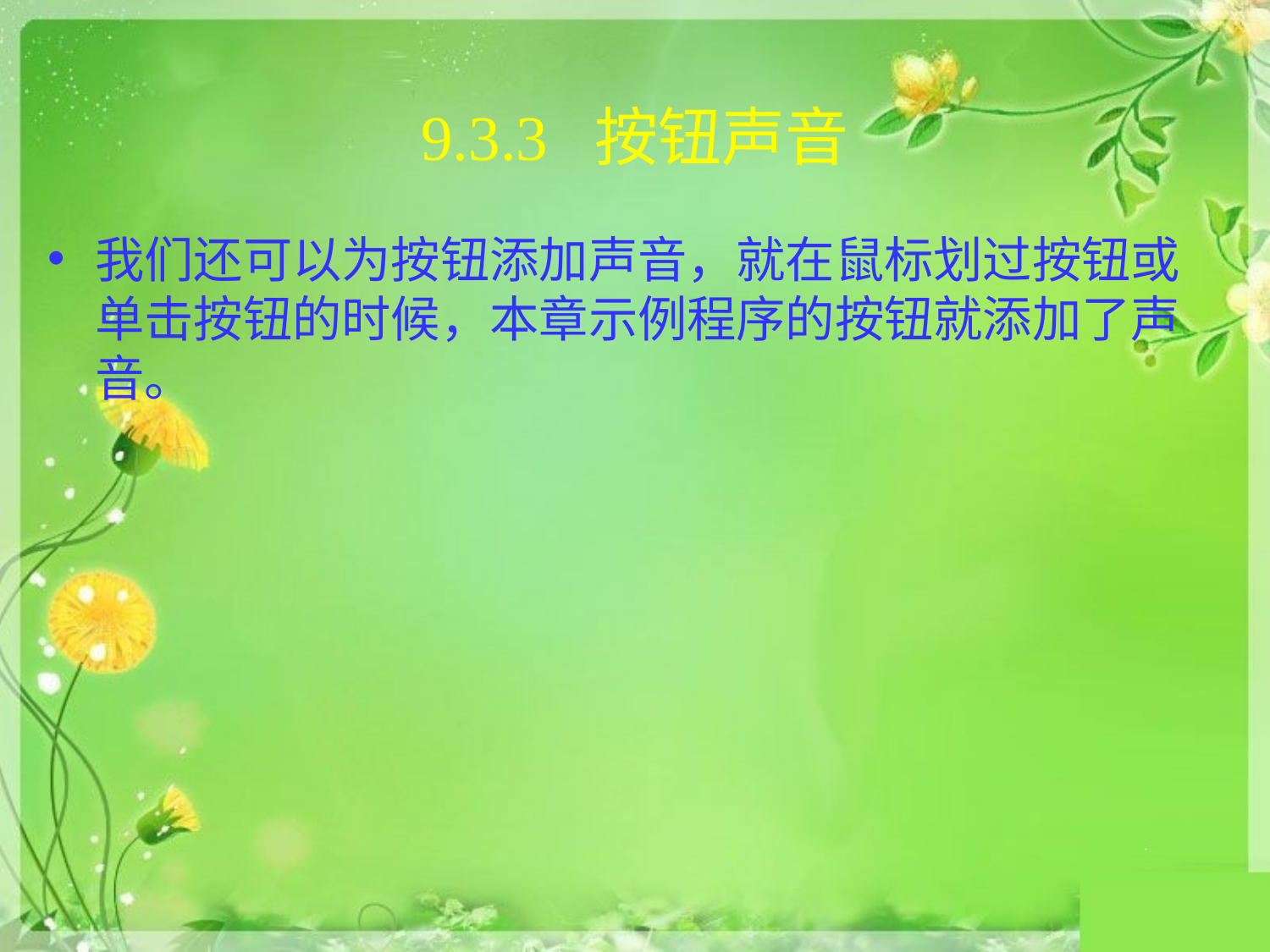

# 9.3.3  按钮声音
我们还可以为按钮添加声音，就在鼠标划过按钮或单击按钮的时候，本章示例程序的按钮就添加了声音。